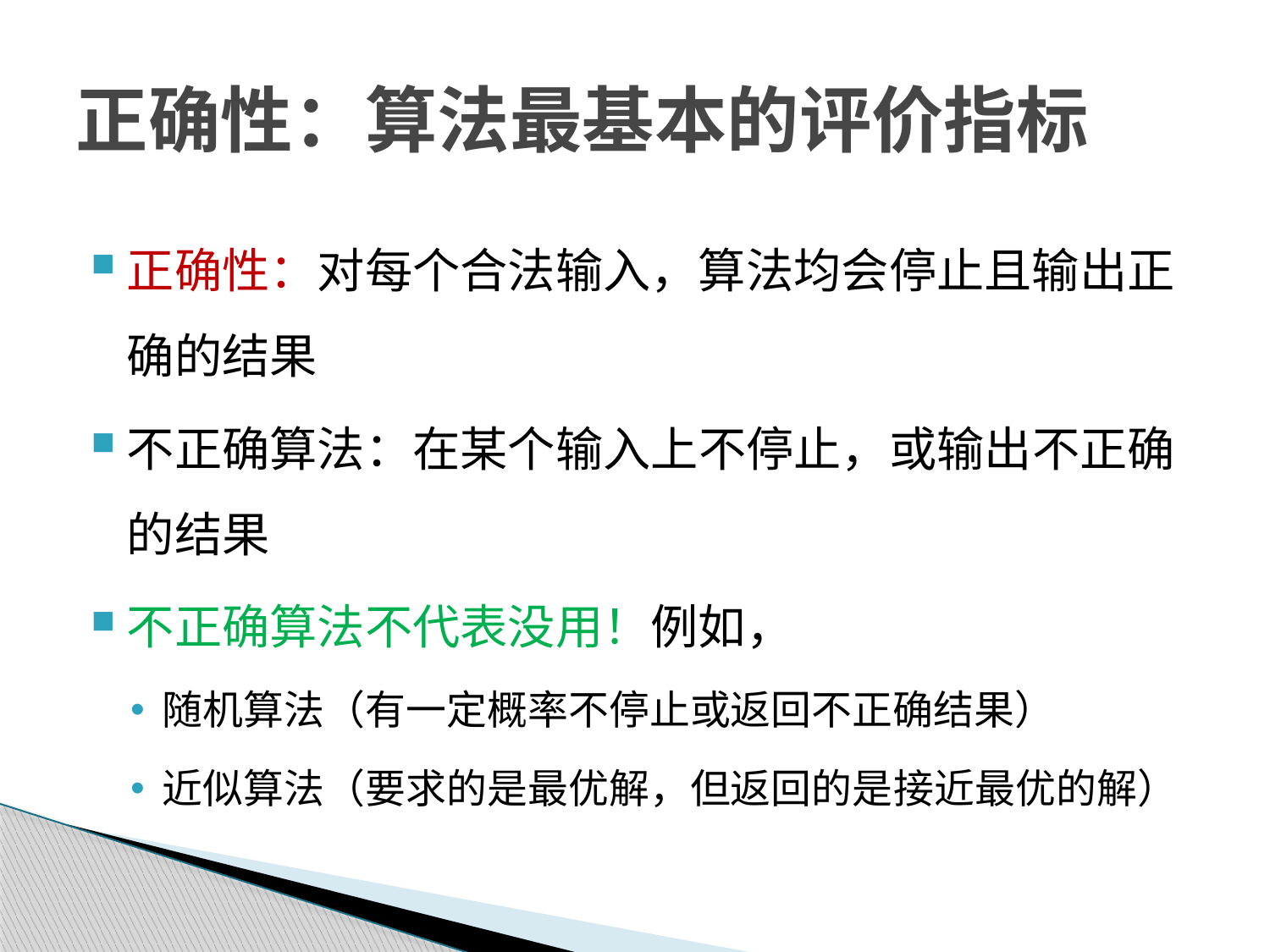

# 正确性：算法最基本的评价指标
正确性：对每个合法输入，算法均会停止且输出正确的结果
不正确算法：在某个输入上不停止，或输出不正确的结果
不正确算法不代表没用！例如，
随机算法（有一定概率不停止或返回不正确结果）
近似算法（要求的是最优解，但返回的是接近最优的解）